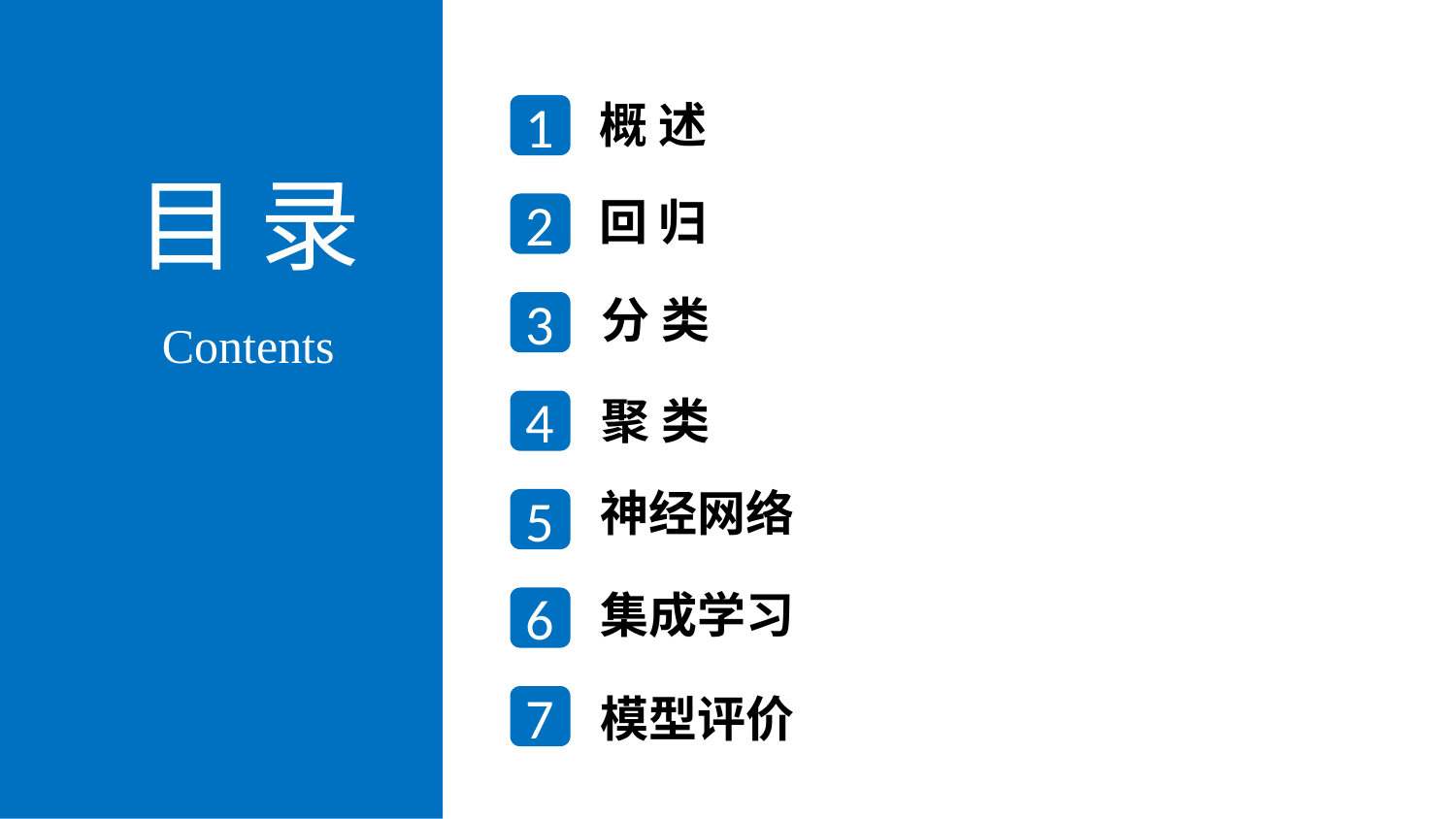

概 述
1
目 录
回 归
2
分 类
3
Contents
聚 类
4
神经网络
5
集成学习
6
模型评价
7